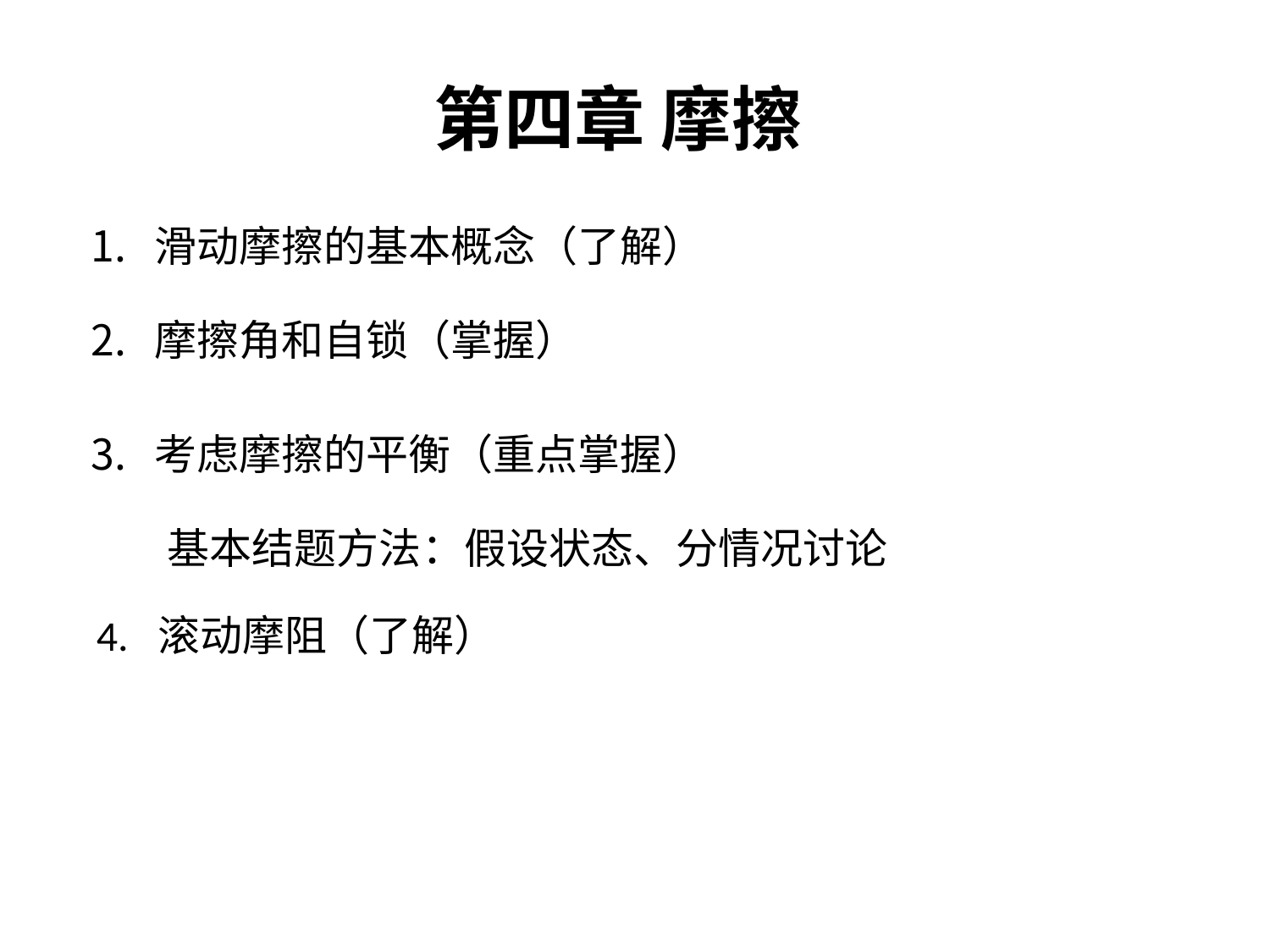

# 第四章 摩擦
滑动摩擦的基本概念（了解）
摩擦角和自锁（掌握）

考虑摩擦的平衡（重点掌握）
       基本结题方法：假设状态、分情况讨论
4.  滚动摩阻（了解）